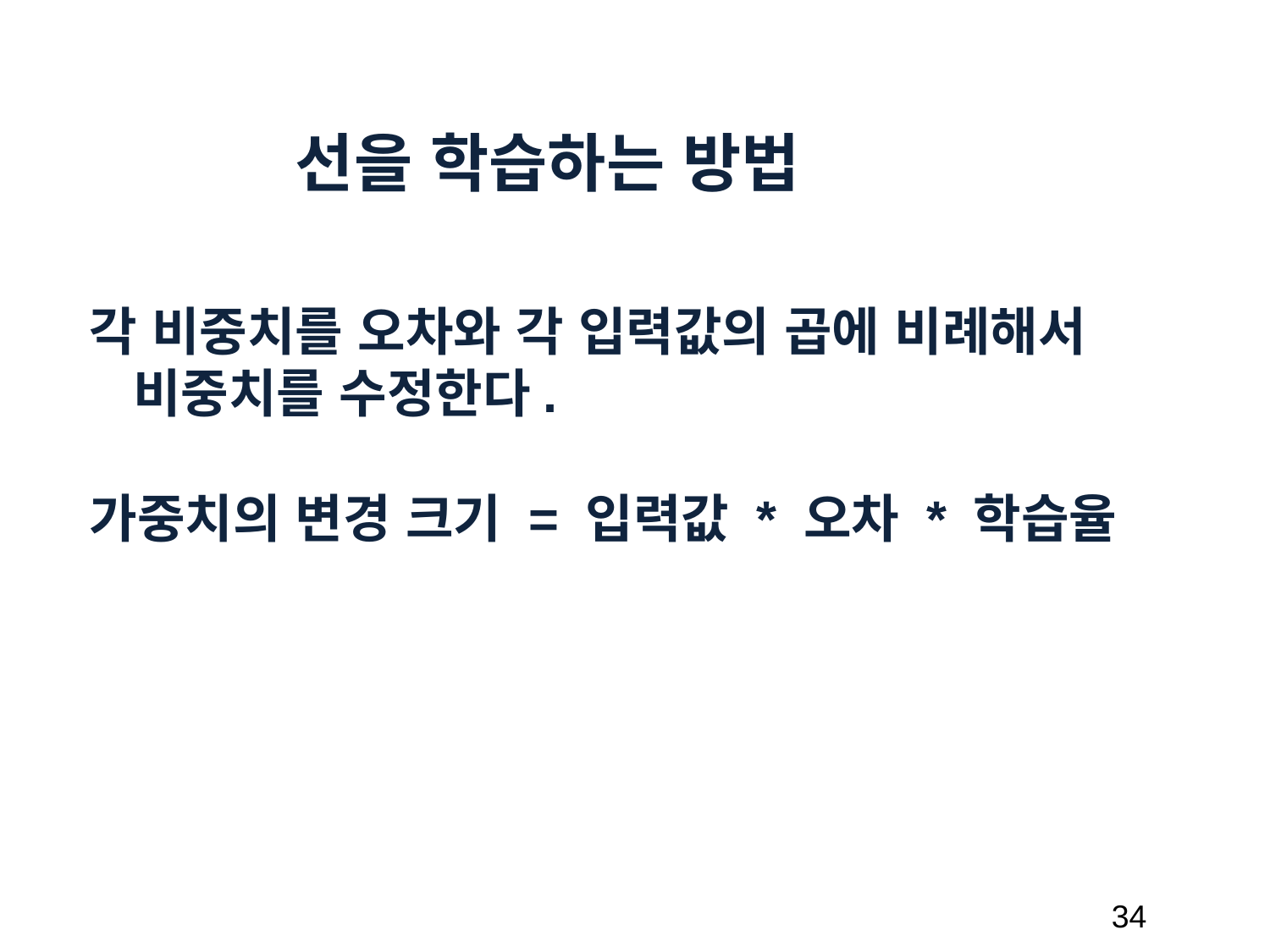

선을 학습하는 방법
각 비중치를 오차와 각 입력값의 곱에 비례해서 비중치를 수정한다.

가중치의 변경 크기 = 입력값 * 오차 * 학습율